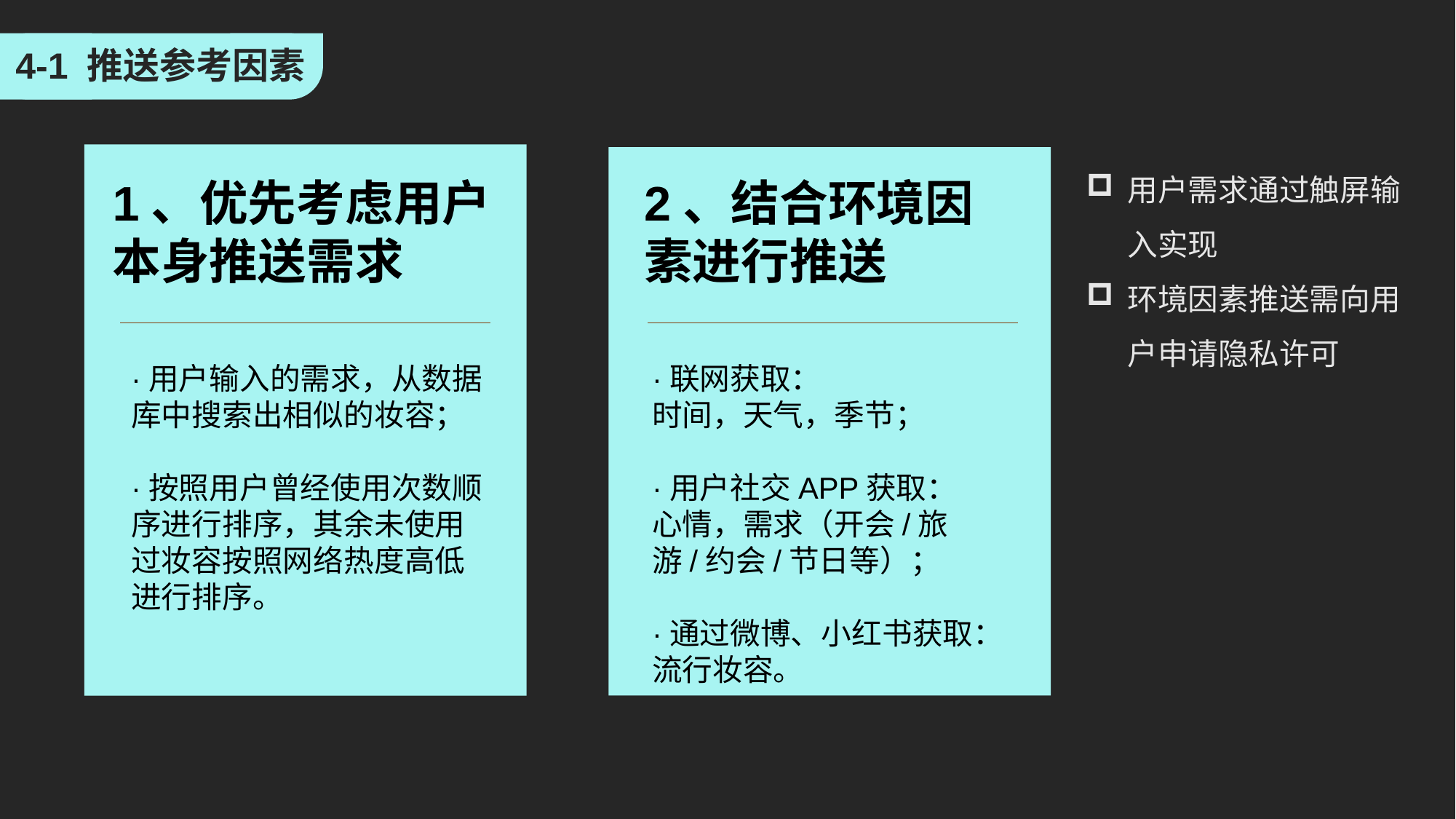

4-1 推送参考因素

用户需求通过触屏输入实现
环境因素推送需向用户申请隐私许可

1、优先考虑用户本身推送需求
2、结合环境因素进行推送
·用户输入的需求，从数据库中搜索出相似的妆容；

·按照用户曾经使用次数顺序进行排序，其余未使用过妆容按照网络热度高低进行排序。
·联网获取：
时间，天气，季节；

·用户社交APP获取：
心情，需求（开会/旅游/约会/节日等）；

·通过微博、小红书获取：流行妆容。